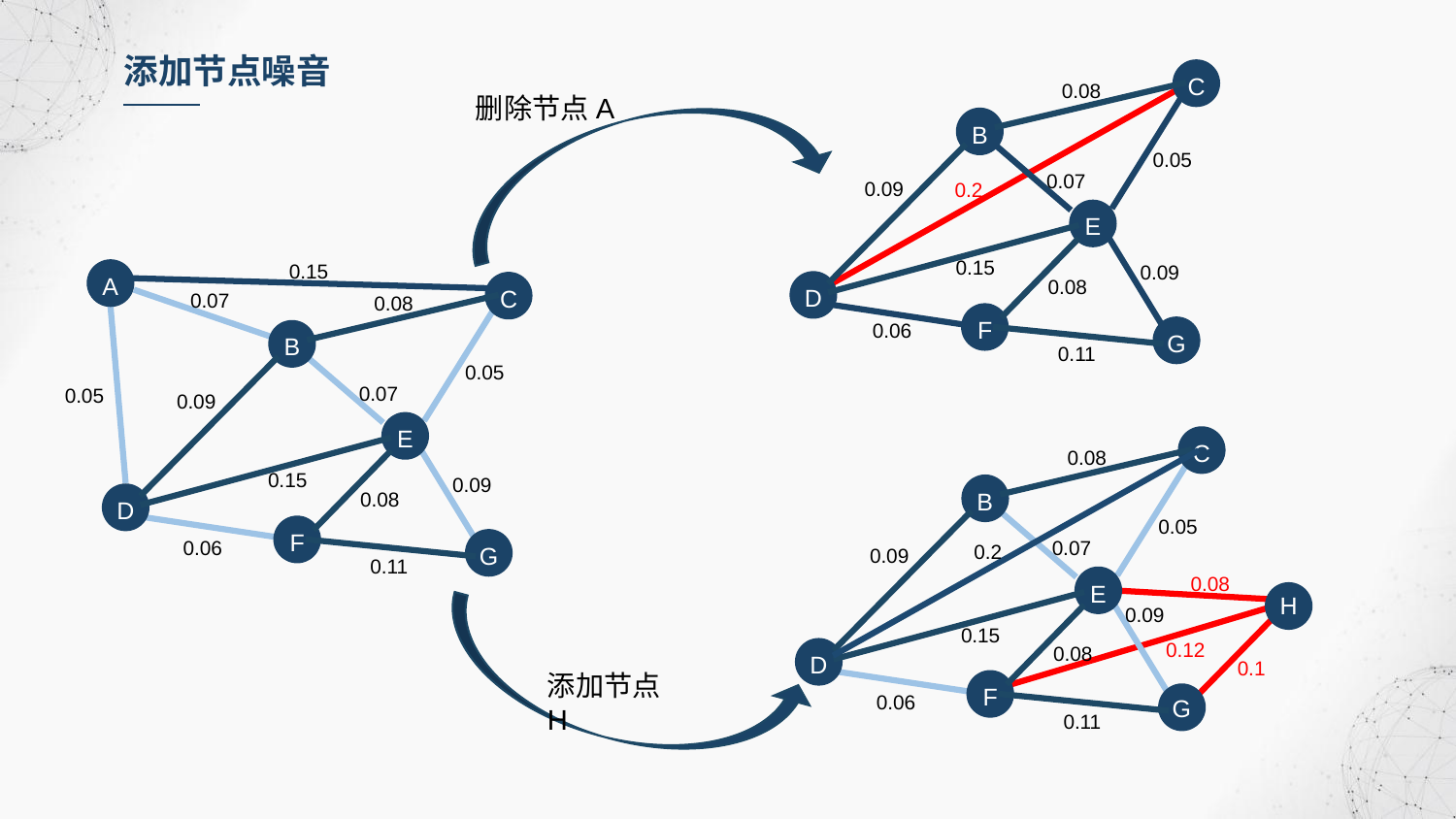

添加节点噪音

C
0.08

B
0.05
0.07
0.09

E
0.15
0.09
0.08

D

F
0.06

G
0.11
0.2
删除节点A

0.15

A

C
0.07
0.08

B
0.05
0.07
0.05
0.09

E
0.15
0.09
0.08

D

F
0.06

G
0.11

C
0.08

B
0.05
0.07
0.09

E
0.09
0.15
0.08

D

F
0.06

G
0.11

H
0.2
0.08
0.12
0.1

添加节点H